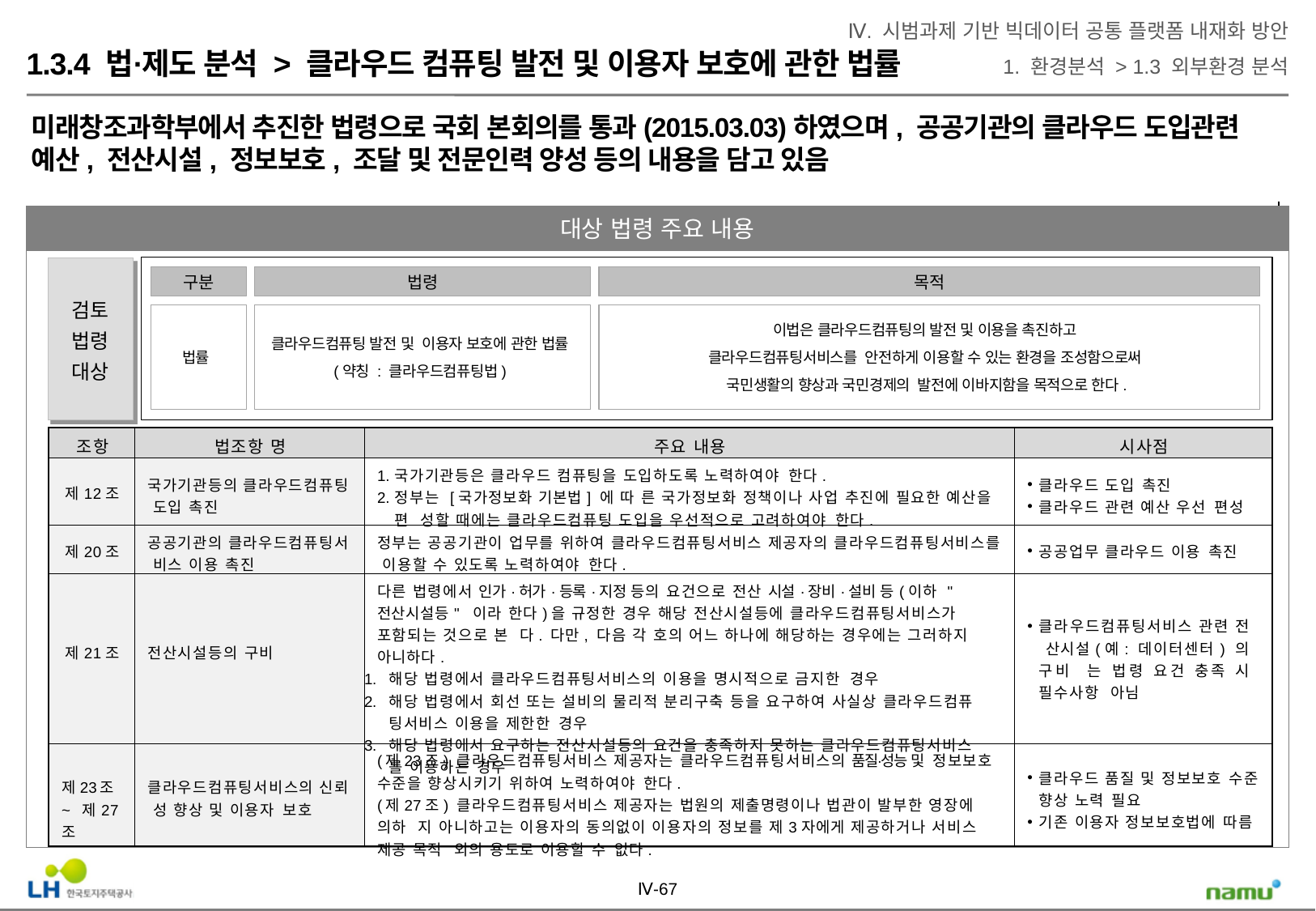

Ⅳ. 시범과제 기반 빅데이터 공통 플랫폼 내재화 방안
1. 환경분석 > 1.3 외부환경 분석
1.3.4 법∙제도 분석 > 클라우드 컴퓨팅 발전 및 이용자 보호에 관한 법률
미래창조과학부에서 추진한 법령으로 국회 본회의를 통과(2015.03.03)하였으며, 공공기관의 클라우드 도입관련 예산, 전산시설, 정보보호, 조달 및 전문인력 양성 등의 내용을 담고 있음
대상 법령 주요 내용

검토
법령
대상
구분
법령
목적
법률
클라우드컴퓨팅 발전 및  이용자 보호에 관한 법률
(약칭 : 클라우드컴퓨팅법)
이법은 클라우드컴퓨팅의 발전 및 이용을 촉진하고
클라우드컴퓨팅서비스를  안전하게 이용할 수 있는 환경을 조성함으로써
국민생활의 향상과 국민경제의  발전에 이바지함을 목적으로 한다.
| 조항 | 법조항 명 | 주요 내용 | 시사점 |
| --- | --- | --- | --- |
| 제12조 | 국가기관등의 클라우드컴퓨팅 도입 촉진 | 국가기관등은 클라우드 컴퓨팅을 도입하도록 노력하여야 한다. 정부는 [국가정보화 기본법] 에 따 른 국가정보화 정책이나 사업 추진에 필요한 예산을 편 성할 때에는 클라우드컴퓨팅 도입을 우선적으로 고려하여야 한다. | 클라우드 도입 촉진 클라우드 관련 예산 우선 편성 |
| 제20조 | 공공기관의 클라우드컴퓨팅서 비스 이용 촉진 | 정부는 공공기관이 업무를 위하여 클라우드컴퓨팅서비스 제공자의 클라우드컴퓨팅서비스를 이용할 수 있도록 노력하여야 한다. | 공공업무 클라우드 이용 촉진 |
| 제21조 | 전산시설등의 구비 | 다른 법령에서 인가·허가·등록·지정 등의 요건으로 전산 시설·장비·설비 등(이하 "전산시설등" 이라 한다)을 규정한 경우 해당 전산시설등에 클라우드컴퓨팅서비스가 포함되는 것으로 본 다. 다만, 다음 각 호의 어느 하나에 해당하는 경우에는 그러하지 아니하다. 해당 법령에서 클라우드컴퓨팅서비스의 이용을 명시적으로 금지한 경우 해당 법령에서 회선 또는 설비의 물리적 분리구축 등을 요구하여 사실상 클라우드컴퓨 팅서비스 이용을 제한한 경우 해당 법령에서 요구하는 전산시설등의 요건을 충족하지 못하는 클라우드컴퓨팅서비스 를 이용하는 경우 | 클라우드컴퓨팅서비스 관련 전 산시설(예: 데이터센터) 의 구비 는 법령 요건 충족 시 필수사항 아님 |
| 제23조~ 제27조 | 클라우드컴퓨팅서비스의 신뢰 성 향상 및 이용자 보호 | (제23조) 클라우드컴퓨팅서비스 제공자는 클라우드컴퓨팅서비스의 품질∙성능 및 정보보호 수준을 향상시키기 위하여 노력하여야 한다. (제27조) 클라우드컴퓨팅서비스 제공자는 법원의 제출명령이나 법관이 발부한 영장에 의하 지 아니하고는 이용자의 동의없이 이용자의 정보를 제3자에게 제공하거나 서비스 제공 목적 외의 용도로 이용할 수 없다. | 클라우드 품질 및 정보보호 수준 향상 노력 필요 기존 이용자 정보보호법에 따름 |